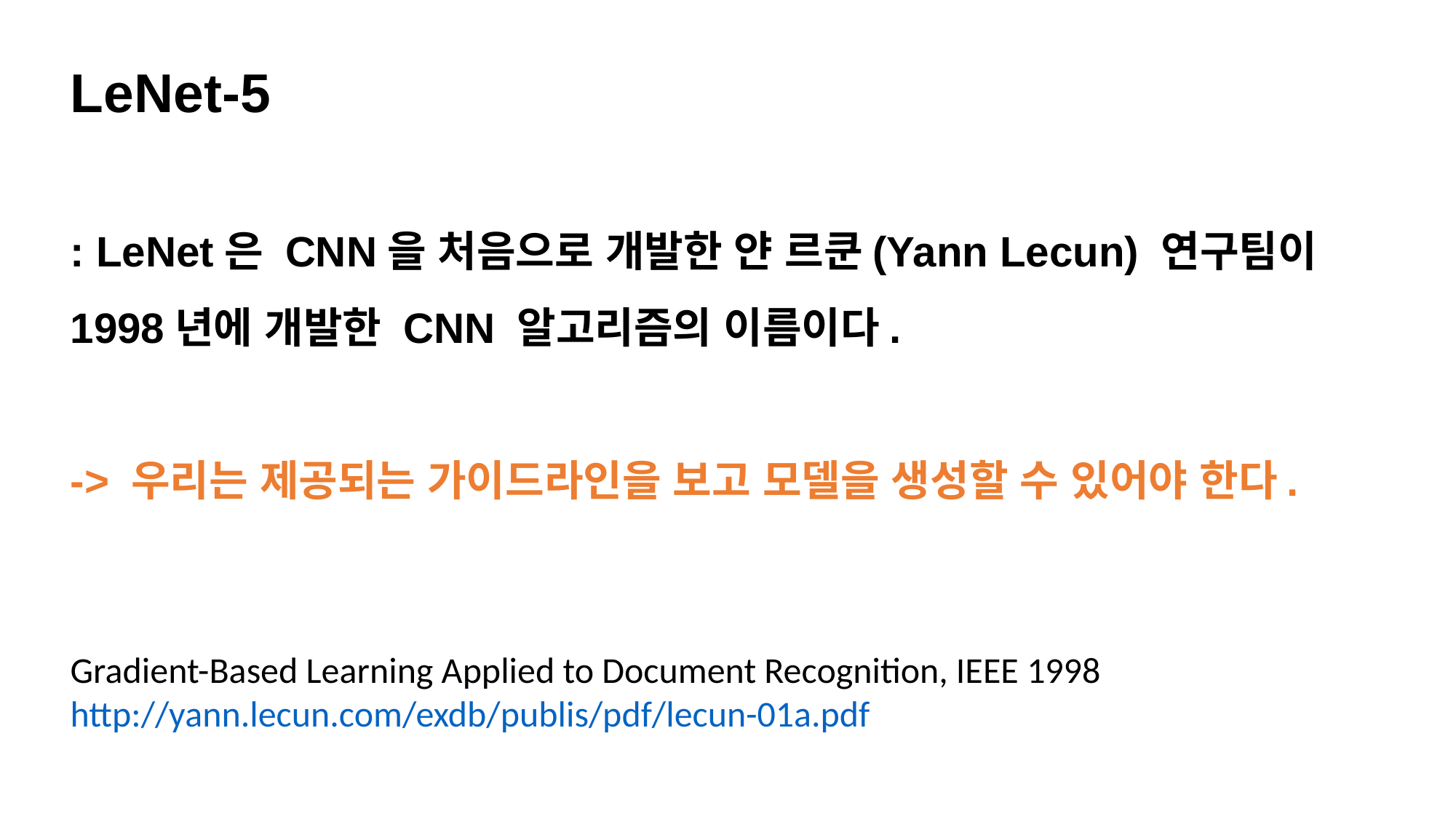

# LeNet-5
: LeNet은 CNN을 처음으로 개발한 얀 르쿤(Yann Lecun) 연구팀이 1998년에 개발한 CNN 알고리즘의 이름이다.

-> 우리는 제공되는 가이드라인을 보고 모델을 생성할 수 있어야 한다.
Gradient-Based Learning Applied to Document Recognition, IEEE 1998
http://yann.lecun.com/exdb/publis/pdf/lecun-01a.pdf